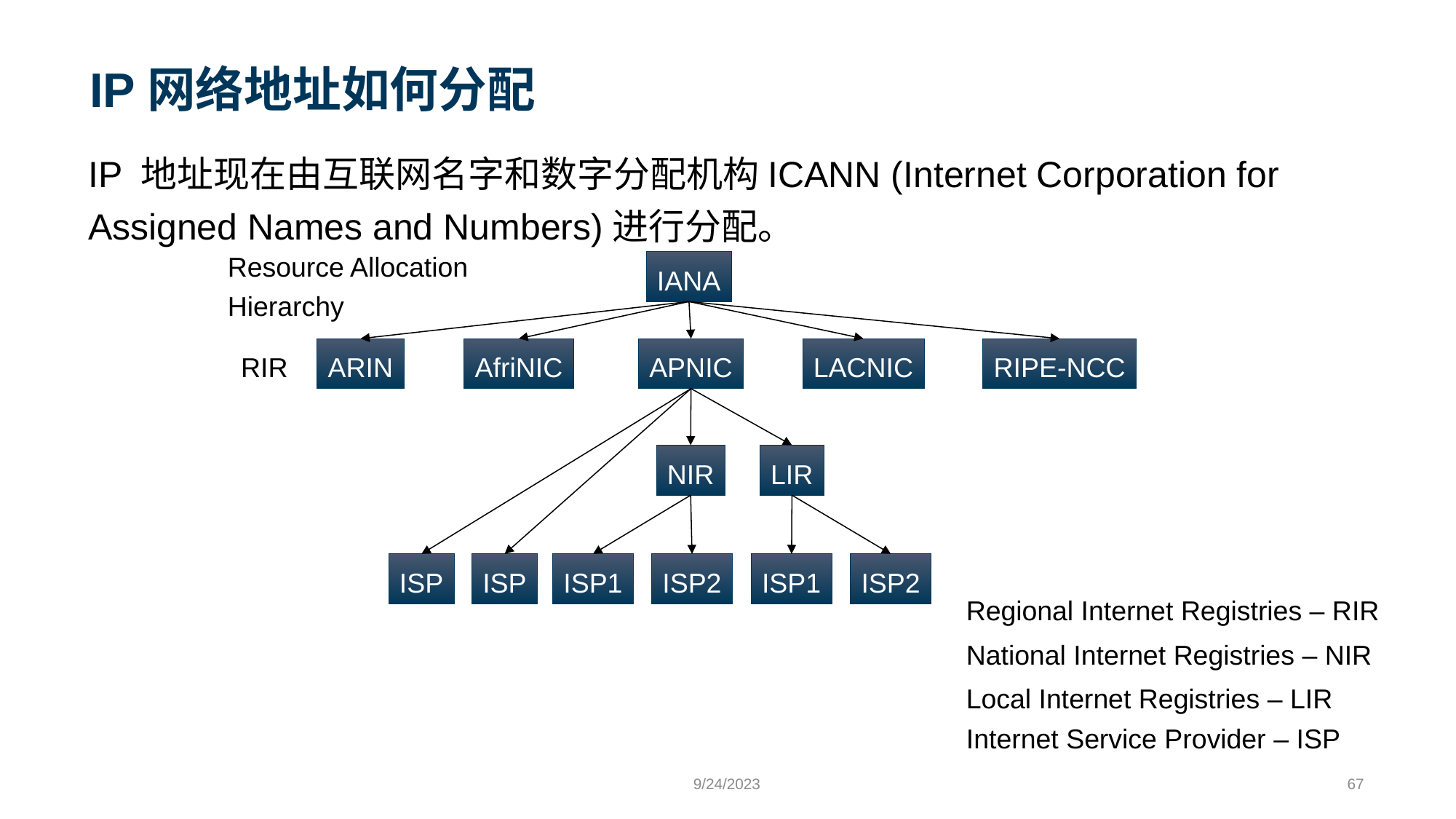

# IP网络地址如何分配
IP 地址现在由互联网名字和数字分配机构ICANN (Internet Corporation for Assigned Names and Numbers)进行分配。
Resource Allocation Hierarchy
IANA
RIR
ARIN
AfriNIC
APNIC
LACNIC
RIPE-NCC
NIR
LIR
ISP
ISP
ISP1
ISP2
ISP1
ISP2
Regional Internet Registries – RIR
National Internet Registries – NIR
Local Internet Registries – LIR
Internet Service Provider – ISP

9/24/2023
67